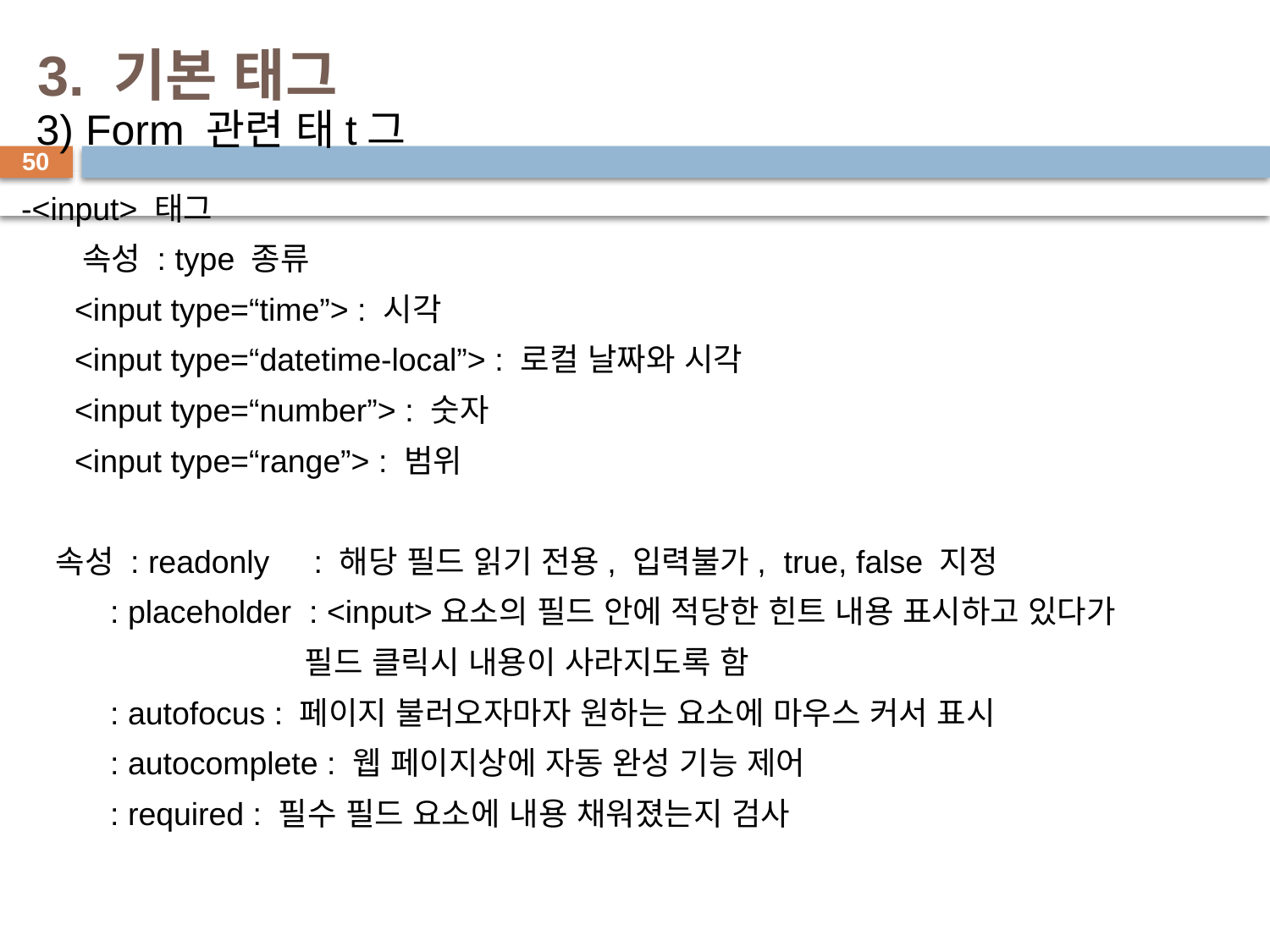

# 3. 기본 태그
  3) Form 관련 태t그

 -<input> 태그
       속성 : type 종류
       <input type=“time”> : 시각
       <input type=“datetime-local”> : 로컬 날짜와 시각
       <input type=“number”> : 숫자
       <input type=“range”> : 범위

    속성 : readonly     : 해당 필드 읽기 전용, 입력불가,  true, false 지정
           : placeholder  : <input>요소의 필드 안에 적당한 힌트 내용 표시하고 있다가
                                필드 클릭시 내용이 사라지도록 함
           : autofocus : 페이지 불러오자마자 원하는 요소에 마우스 커서 표시
           : autocomplete : 웹 페이지상에 자동 완성 기능 제어
           : required : 필수 필드 요소에 내용 채워졌는지 검사

50